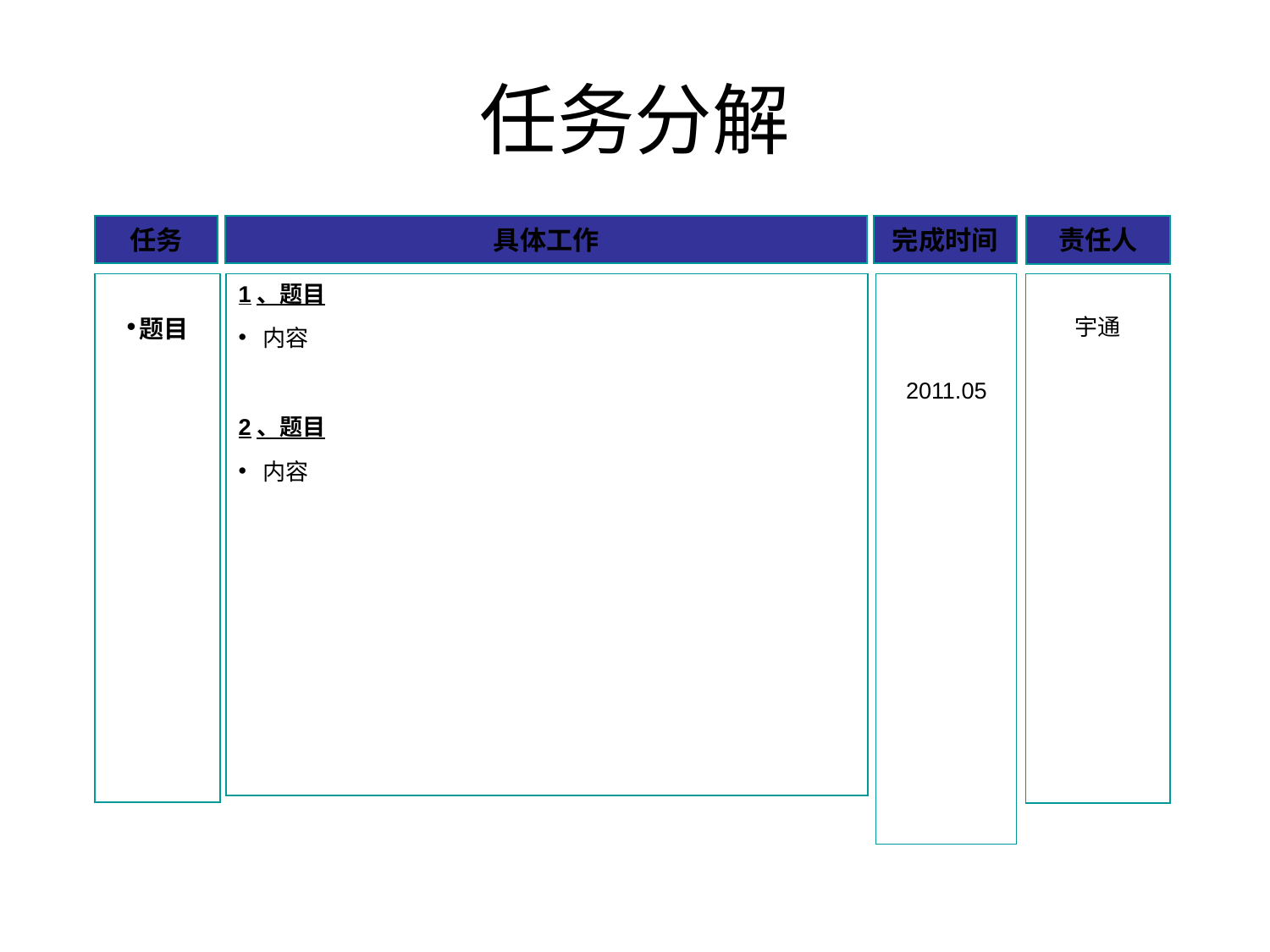

# 任务分解
任务
具体工作
完成时间
责任人

题目

1、题目
内容

2、题目
内容

2011.05

宇通